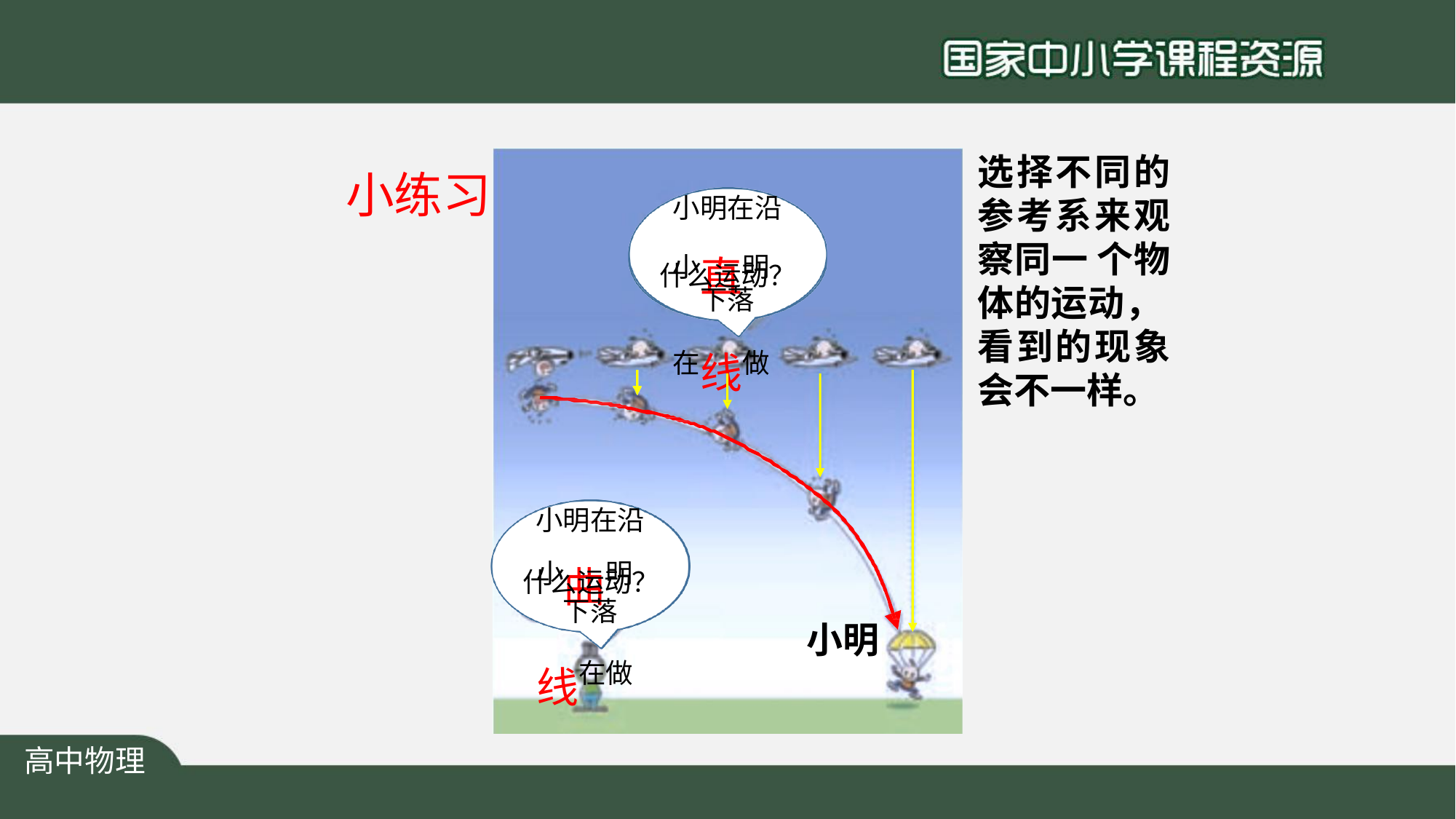

选择不同的 参考系来观 察同一 个物 体的运动，  看到的现象 会不一样。

# 小练习

小明在沿
小直明在线做
什么运动？ 下落

小明在沿
小曲明线在做
什么运动？ 下落
小明
高中物理